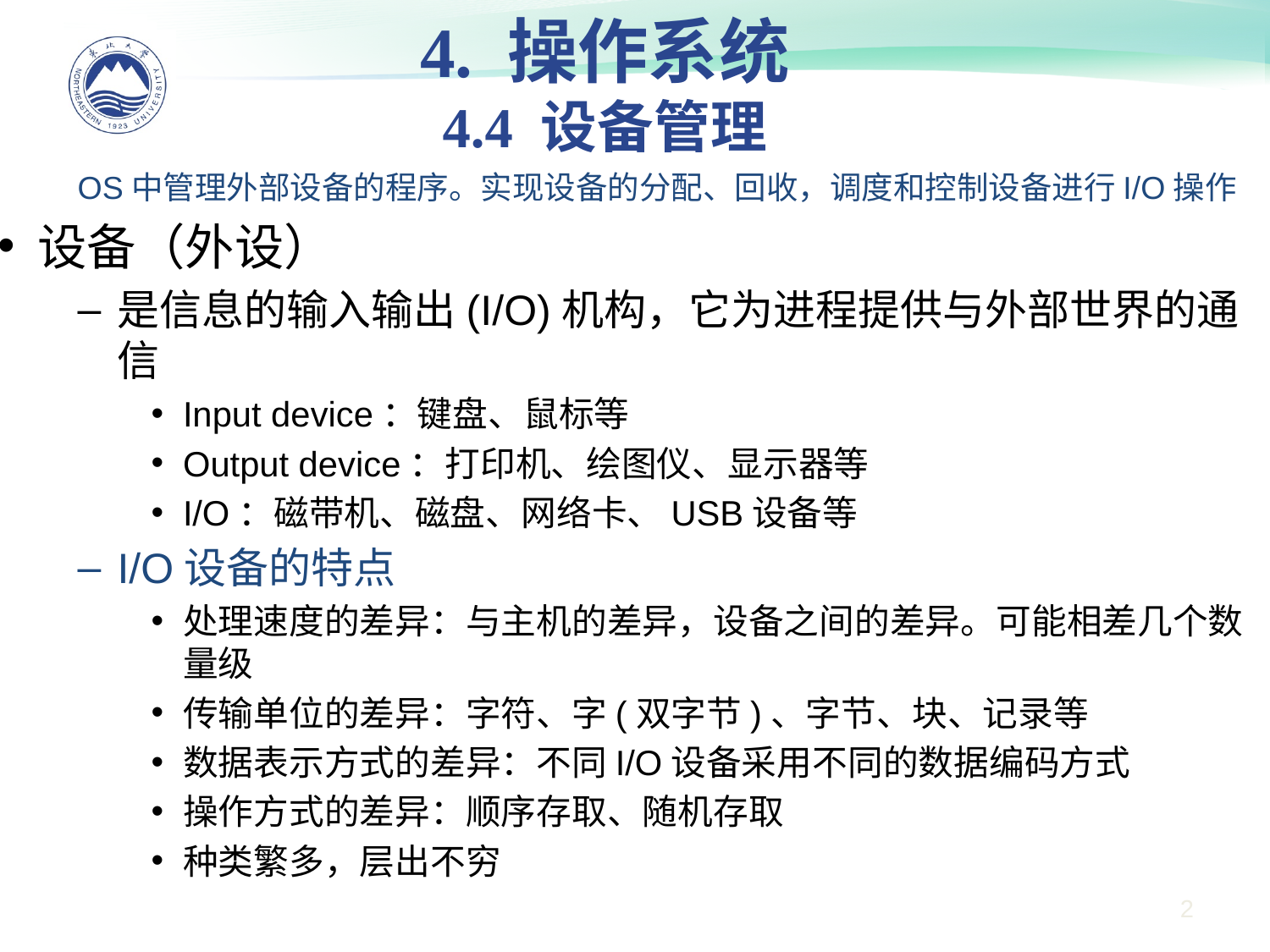

4. 操作系统
4.4 设备管理
OS中管理外部设备的程序。实现设备的分配、回收，调度和控制设备进行I/O操作
设备（外设）
是信息的输入输出(I/O)机构，它为进程提供与外部世界的通信
Input device：键盘、鼠标等
Output device：打印机、绘图仪、显示器等
I/O：磁带机、磁盘、网络卡、USB设备等
I/O设备的特点
处理速度的差异：与主机的差异，设备之间的差异。可能相差几个数量级
传输单位的差异：字符、字(双字节)、字节、块、记录等
数据表示方式的差异：不同I/O设备采用不同的数据编码方式
操作方式的差异：顺序存取、随机存取
种类繁多，层出不穷
2